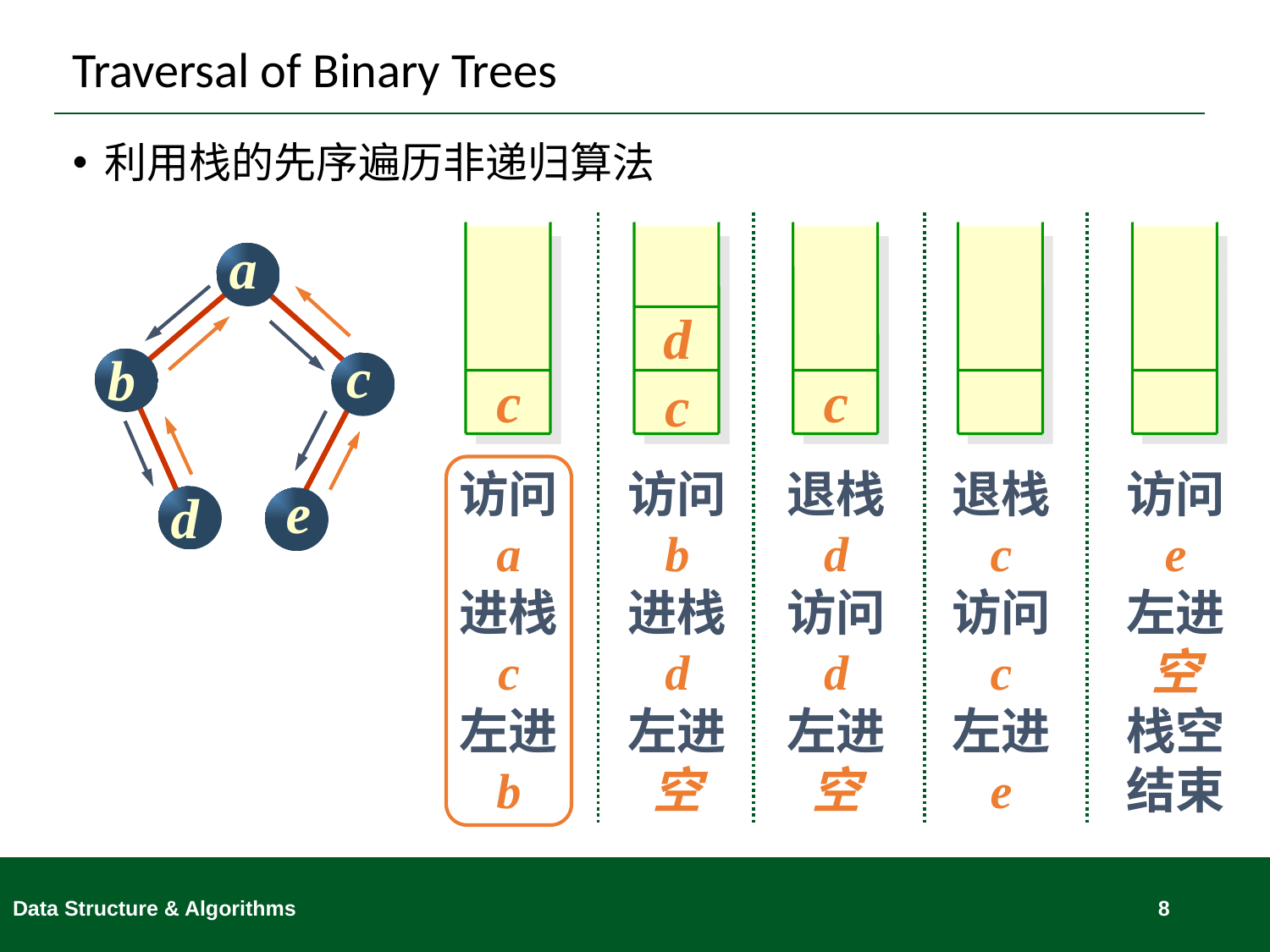

# Traversal of Binary Trees
利用栈的先序遍历非递归算法

a

c
b

e
d

d
c

c
c

访问
a
进栈
c
左进
b

访问
b
进栈
d
左进
空
退栈
d
访问
d
左进
空
退栈
c
访问
c
左进
e
访问
e
左进
空
栈空
结束
Data Structure & Algorithms
8